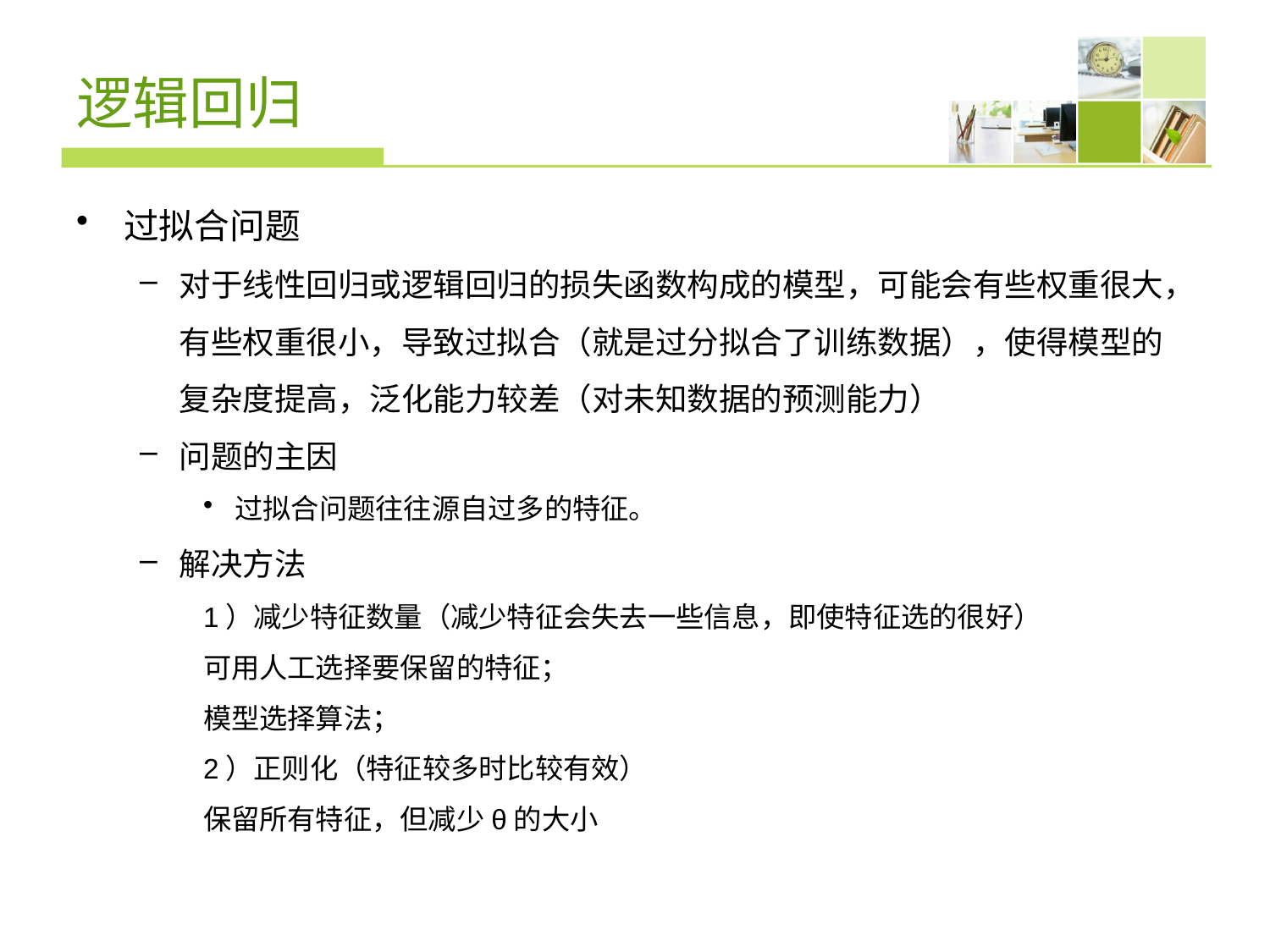

# 逻辑回归
过拟合问题
对于线性回归或逻辑回归的损失函数构成的模型，可能会有些权重很大，有些权重很小，导致过拟合（就是过分拟合了训练数据），使得模型的复杂度提高，泛化能力较差（对未知数据的预测能力）
问题的主因
过拟合问题往往源自过多的特征。
解决方法
1）减少特征数量（减少特征会失去一些信息，即使特征选的很好）
可用人工选择要保留的特征；
模型选择算法；
2）正则化（特征较多时比较有效）
保留所有特征，但减少θ的大小